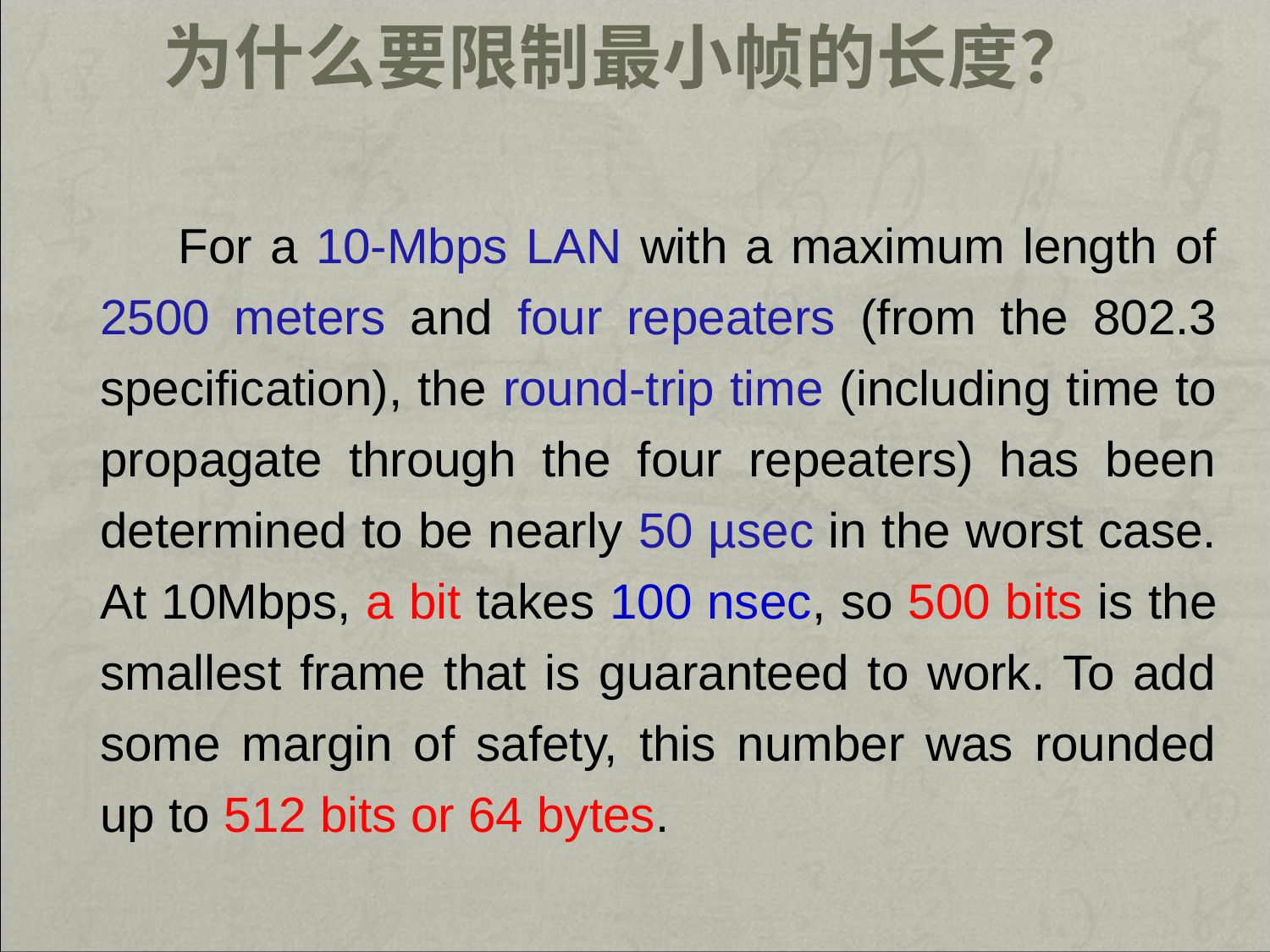

# 为什么要限制最小帧的长度？
       For a 10-Mbps LAN with a maximum length of 2500 meters and four repeaters (from the 802.3 specification), the round-trip time (including time to propagate through the four repeaters) has been determined to be nearly 50 µsec in the worst case. At 10Mbps, a bit takes 100 nsec, so 500 bits is the smallest frame that is guaranteed to work. To add some margin of safety, this number was rounded up to 512 bits or 64 bytes.

68